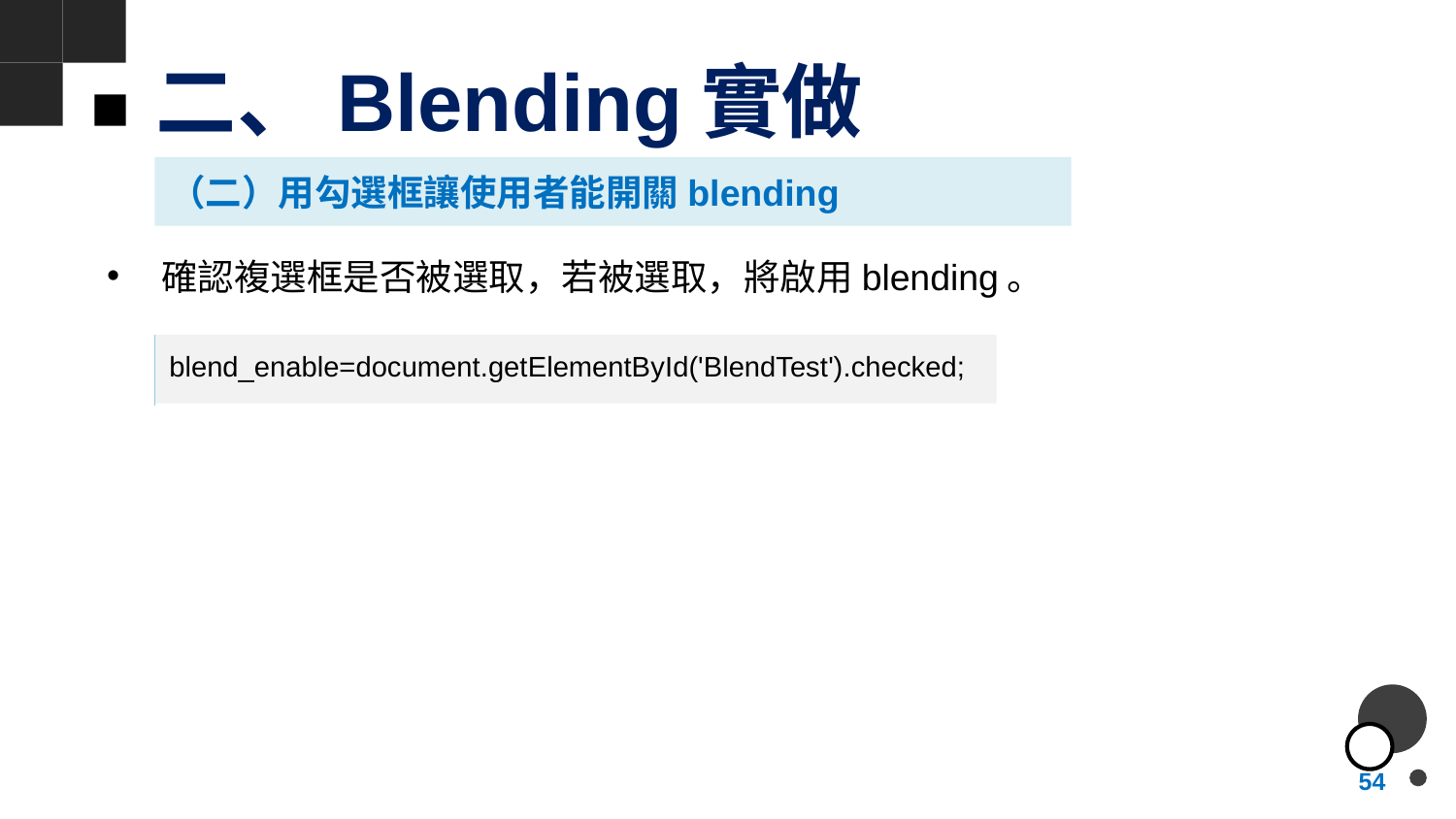

# 二、Blending實做
（二）用勾選框讓使用者能開關blending
確認複選框是否被選取，若被選取，將啟用blending。

blend_enable=document.getElementById('BlendTest').checked;

54